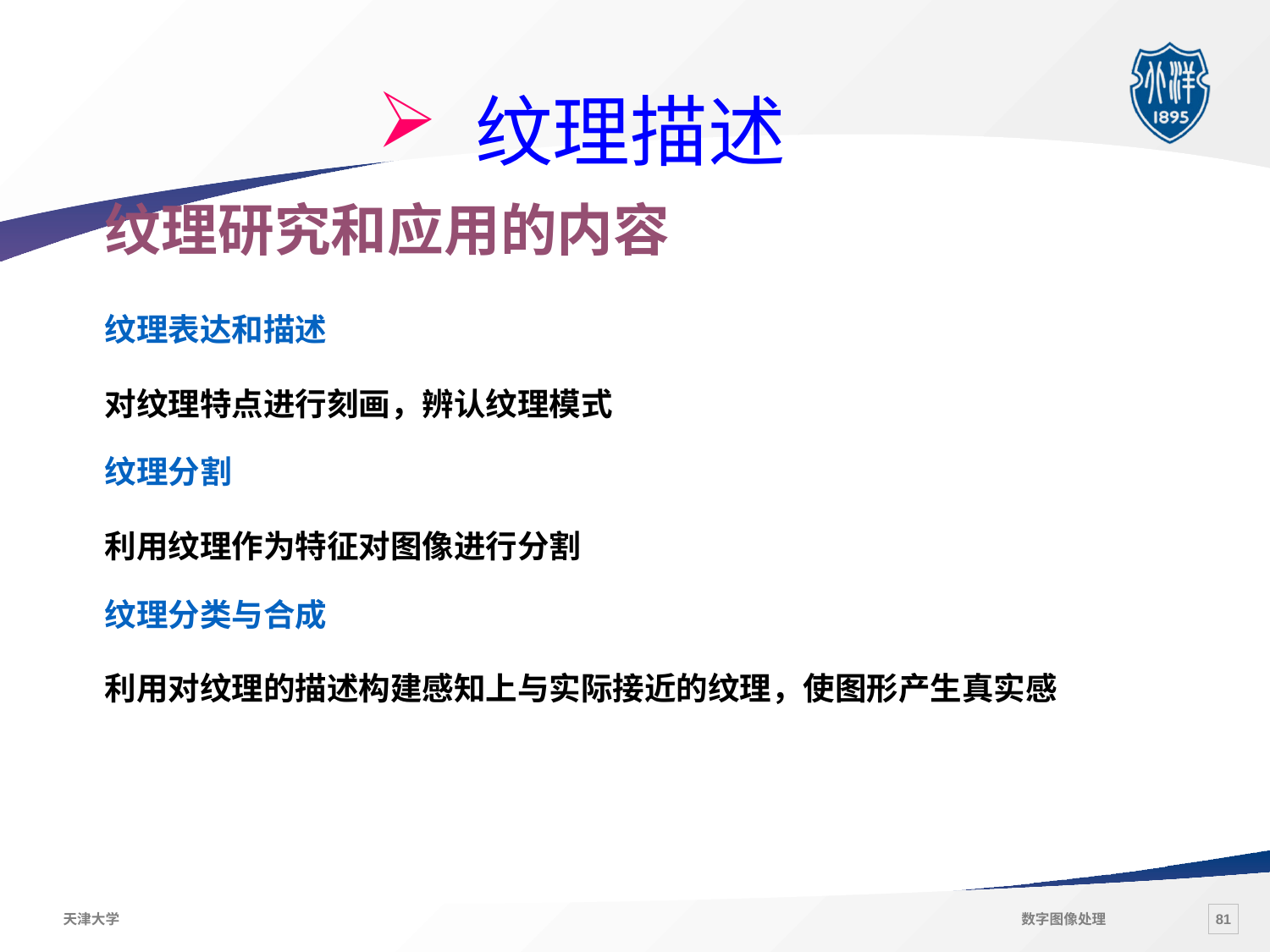

纹理描述
纹理研究和应用的内容

纹理表达和描述

对纹理特点进行刻画，辨认纹理模式

纹理分割

利用纹理作为特征对图像进行分割

纹理分类与合成

利用对纹理的描述构建感知上与实际接近的纹理，使图形产生真实感